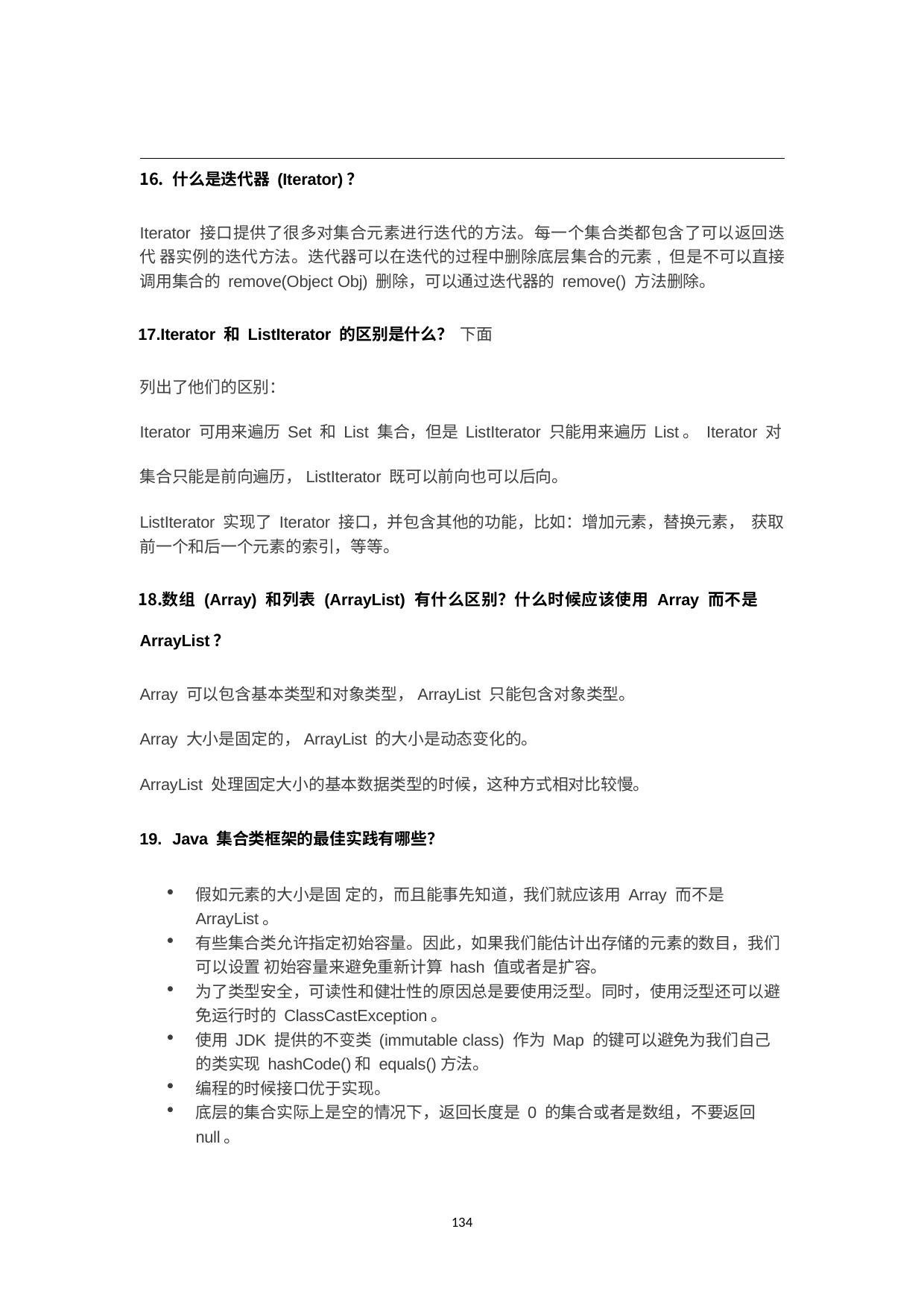

什么是迭代器 (Iterator)？

Iterator 接口提供了很多对集合元素进行迭代的方法。每一个集合类都包含了可以返回迭 代 器实例的迭代方法。迭代器可以在迭代的过程中删除底层集合的元素, 但是不可以直接 调用集合的 remove(Object Obj) 删除，可以通过迭代器的 remove() 方法删除。
Iterator 和 ListIterator 的区别是什么？  下面列出了他们的区别：
Iterator 可用来遍历 Set 和 List 集合，但是 ListIterator 只能用来遍历 List。 Iterator 对集合只能是前向遍历，ListIterator 既可以前向也可以后向。

ListIterator 实现了 Iterator 接口，并包含其他的功能，比如：增加元素，替换元素，  获取前一个和后一个元素的索引，等等。
数组 (Array) 和列表 (ArrayList) 有什么区别？什么时候应该使用 Array 而不是 ArrayList？
Array 可以包含基本类型和对象类型，ArrayList 只能包含对象类型。 Array 大小是固定的，ArrayList 的大小是动态变化的。

ArrayList 处理固定大小的基本数据类型的时候，这种方式相对比较慢。

Java 集合类框架的最佳实践有哪些？

假如元素的大小是固 定的，而且能事先知道，我们就应该用 Array 而不是 ArrayList。
有些集合类允许指定初始容量。因此，如果我们能估计出存储的元素的数目，我们 可以设置 初始容量来避免重新计算 hash 值或者是扩容。
为了类型安全，可读性和健壮性的原因总是要使用泛型。同时，使用泛型还可以避 免运行时的 ClassCastException。
使用 JDK 提供的不变类 (immutable class) 作为 Map 的键可以避免为我们自己 的类实现 hashCode()和 equals()方法。
编程的时候接口优于实现。
底层的集合实际上是空的情况下，返回长度是 0 的集合或者是数组，不要返回 null。
134